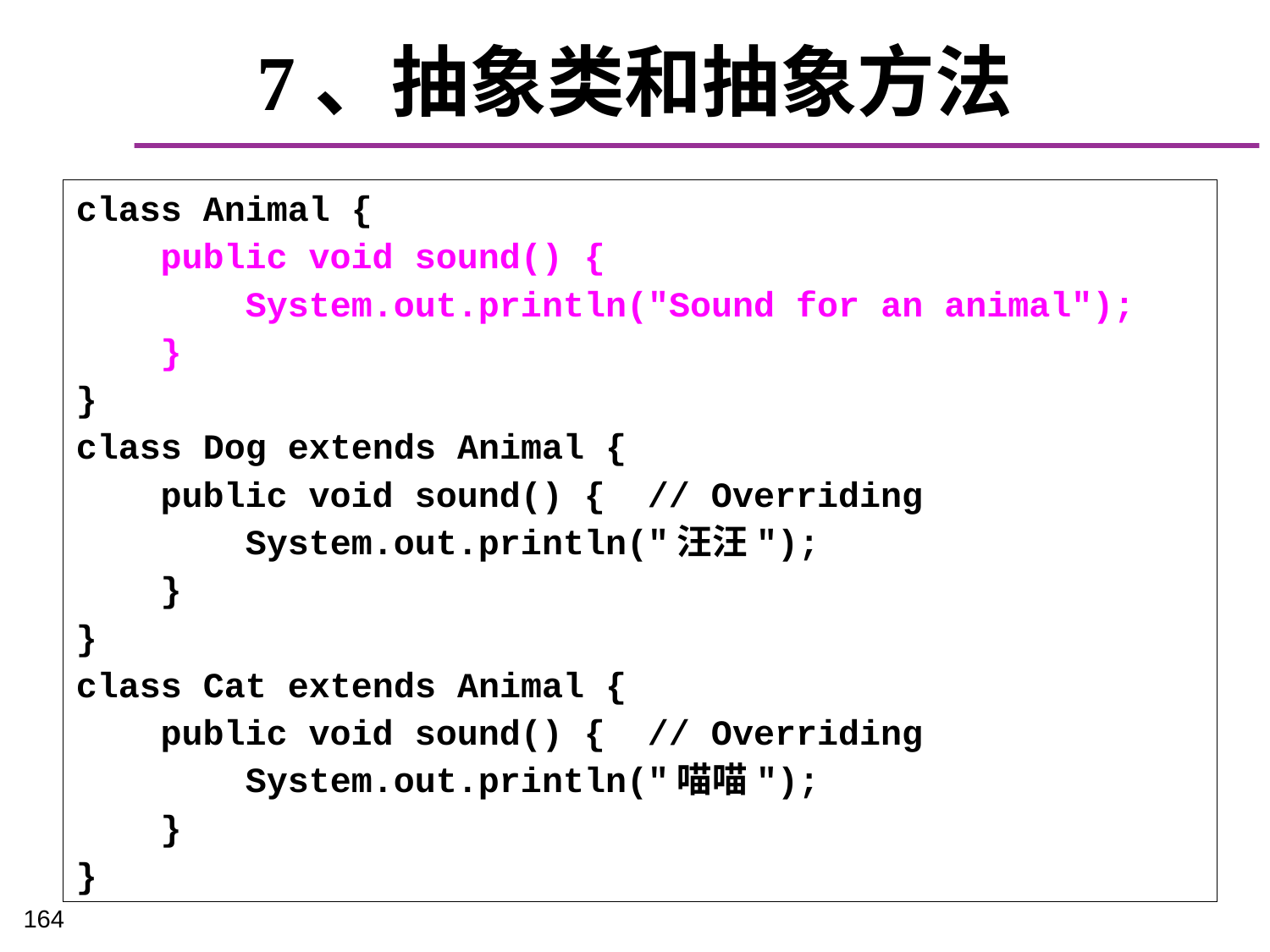

# 7、抽象类和抽象方法
class Animal {
    public void sound() {
        System.out.println("Sound for an animal");
    }
}
class Dog extends Animal {
    public void sound() {  // Overriding
        System.out.println("汪汪");
    }
}
class Cat extends Animal {
    public void sound() {  // Overriding
        System.out.println("喵喵");
    }
}
164